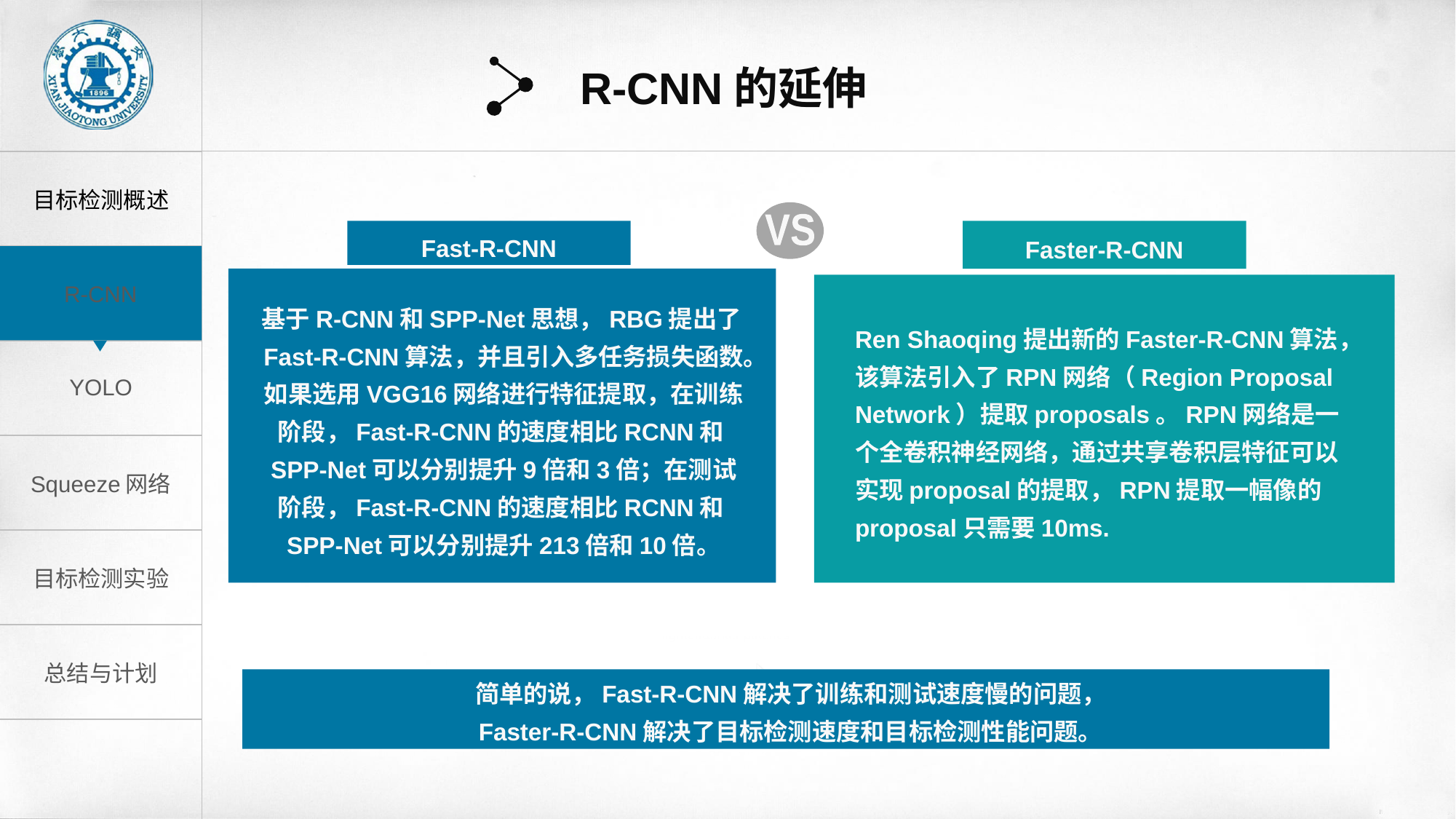

R-CNN的延伸

VS
Fast-R-CNN
Faster-R-CNN

基于R-CNN和SPP-Net思想，RBG提出了Fast-R-CNN算法，并且引入多任务损失函数。如果选用VGG16网络进行特征提取，在训练阶段，Fast-R-CNN的速度相比RCNN和SPP-Net可以分别提升9倍和3倍；在测试阶段，Fast-R-CNN的速度相比RCNN和SPP-Net可以分别提升213倍和10倍。
Ren Shaoqing提出新的Faster-R-CNN算法，该算法引入了RPN网络（Region Proposal Network）提取proposals。RPN网络是一个全卷积神经网络，通过共享卷积层特征可以实现proposal的提取，RPN提取一幅像的proposal只需要10ms.
简单的说，Fast-R-CNN解决了训练和测试速度慢的问题，
Faster-R-CNN解决了目标检测速度和目标检测性能问题。